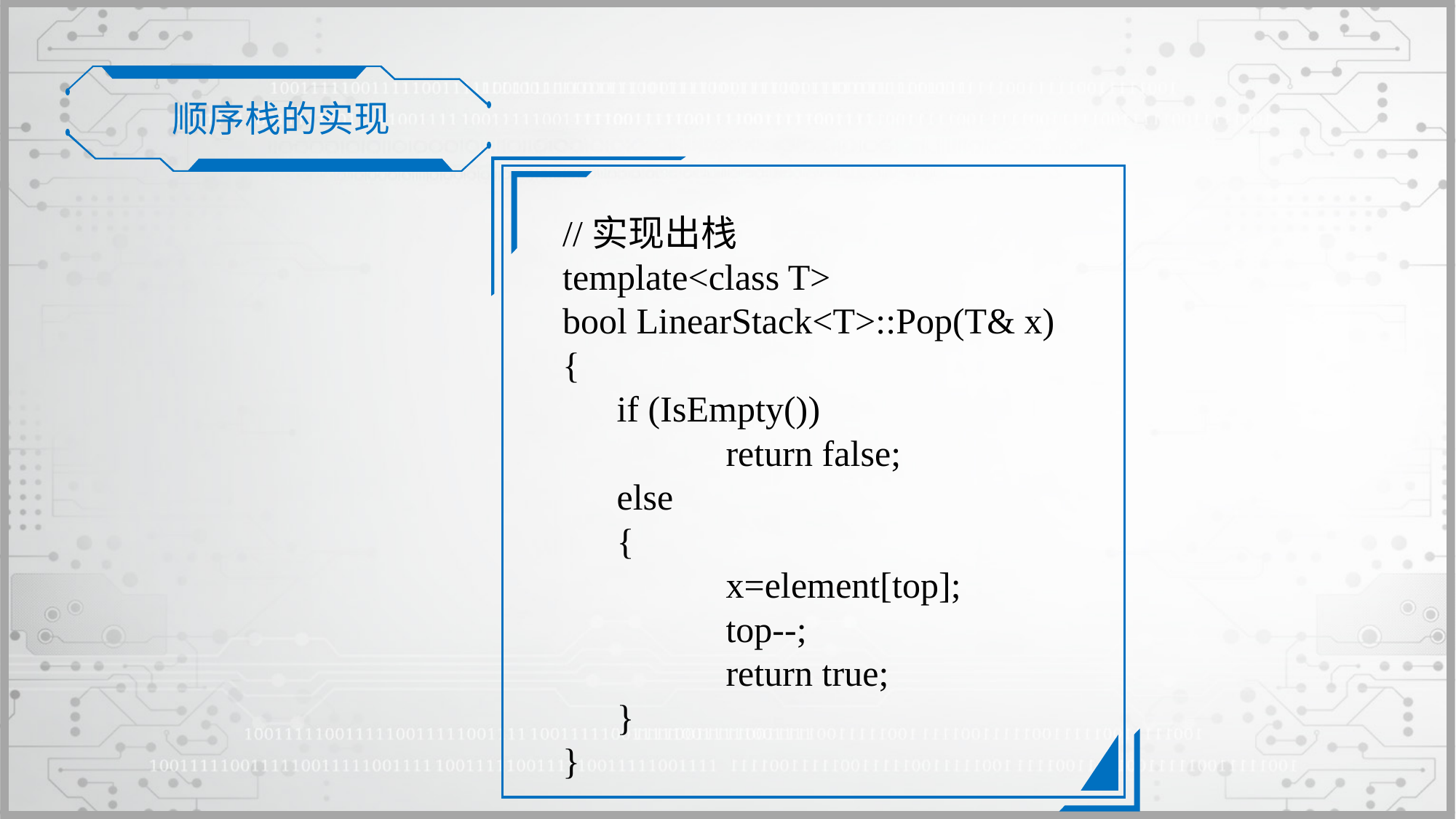

顺序栈的实现

//实现出栈
template<class T>
bool LinearStack<T>::Pop(T& x)
{
	if (IsEmpty())
		return false;
	else
	{
		x=element[top];
		top--;
		return true;
	}
}